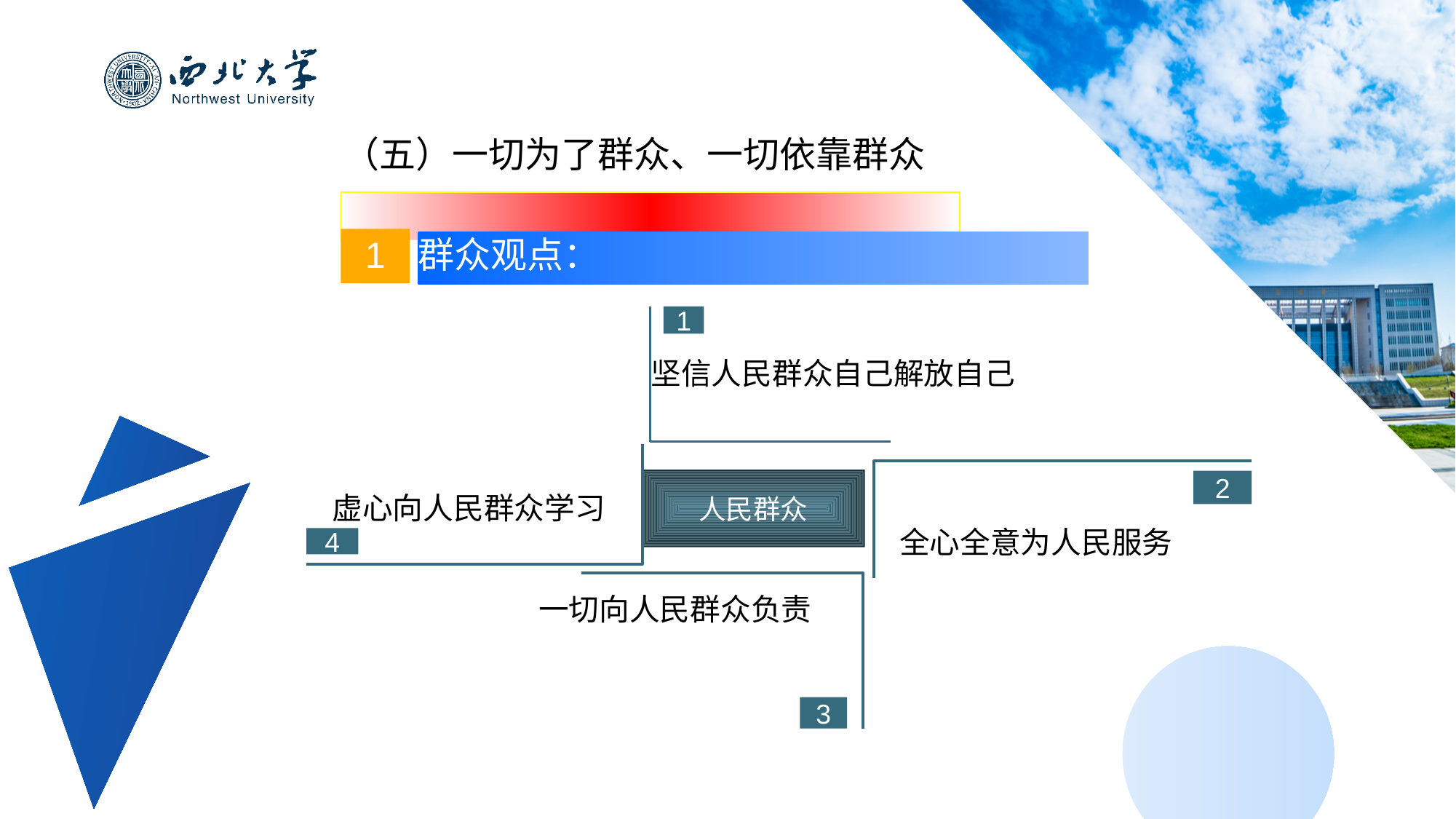

（五）一切为了群众、一切依靠群众

1
群众观点：

1

坚信人民群众自己解放自己
人民群众
2
虚心向人民群众学习
全心全意为人民服务
4

一切向人民群众负责
3